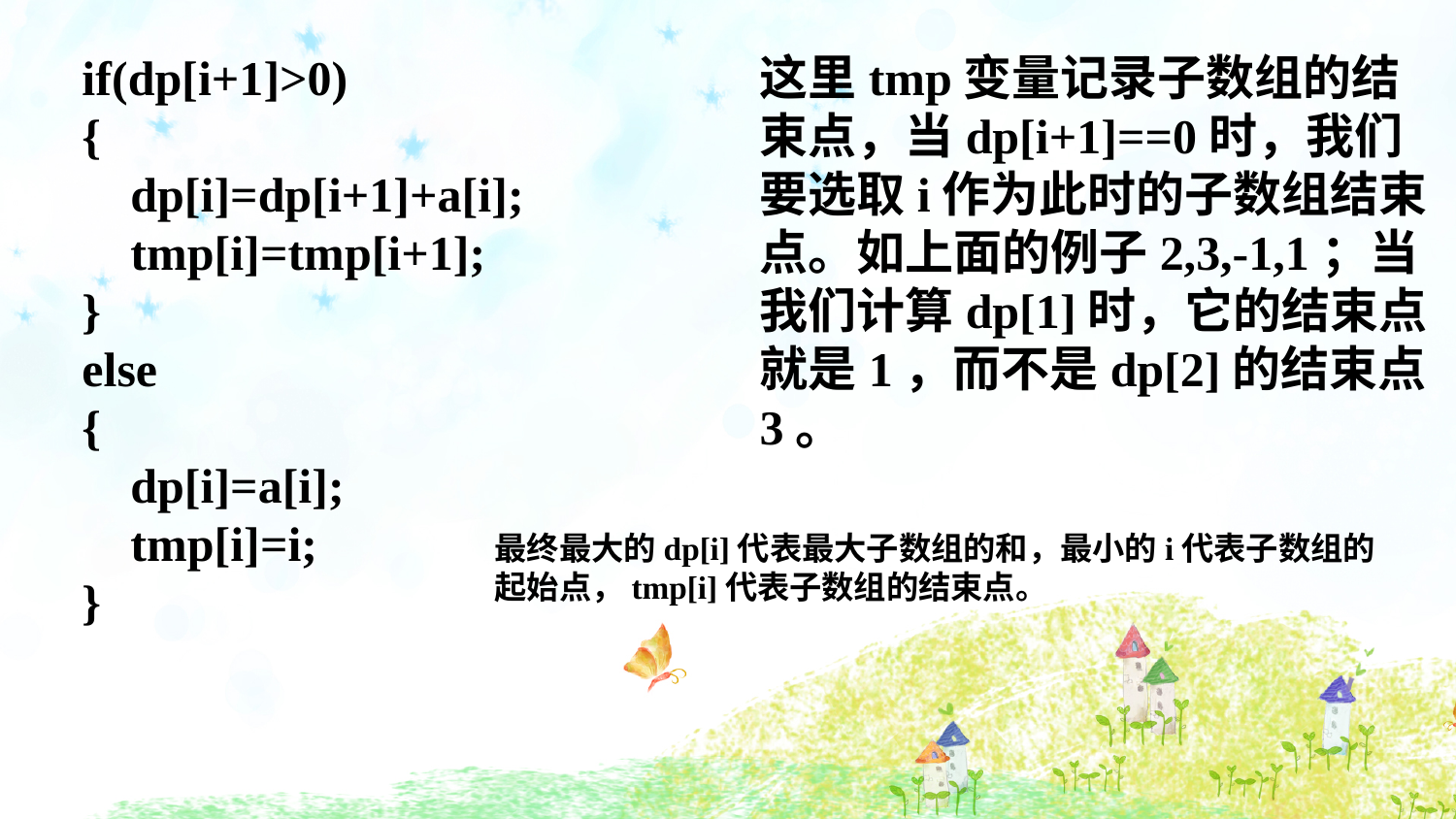

if(dp[i+1]>0)
{
    dp[i]=dp[i+1]+a[i];
    tmp[i]=tmp[i+1];
}
else
{
    dp[i]=a[i];
    tmp[i]=i;
}
这里tmp变量记录子数组的结束点，当dp[i+1]==0时，我们要选取i作为此时的子数组结束点。如上面的例子2,3,-1,1；当我们计算dp[1]时，它的结束点就是1，而不是dp[2]的结束点3。
最终最大的dp[i]代表最大子数组的和，最小的i代表子数组的起始点，tmp[i]代表子数组的结束点。